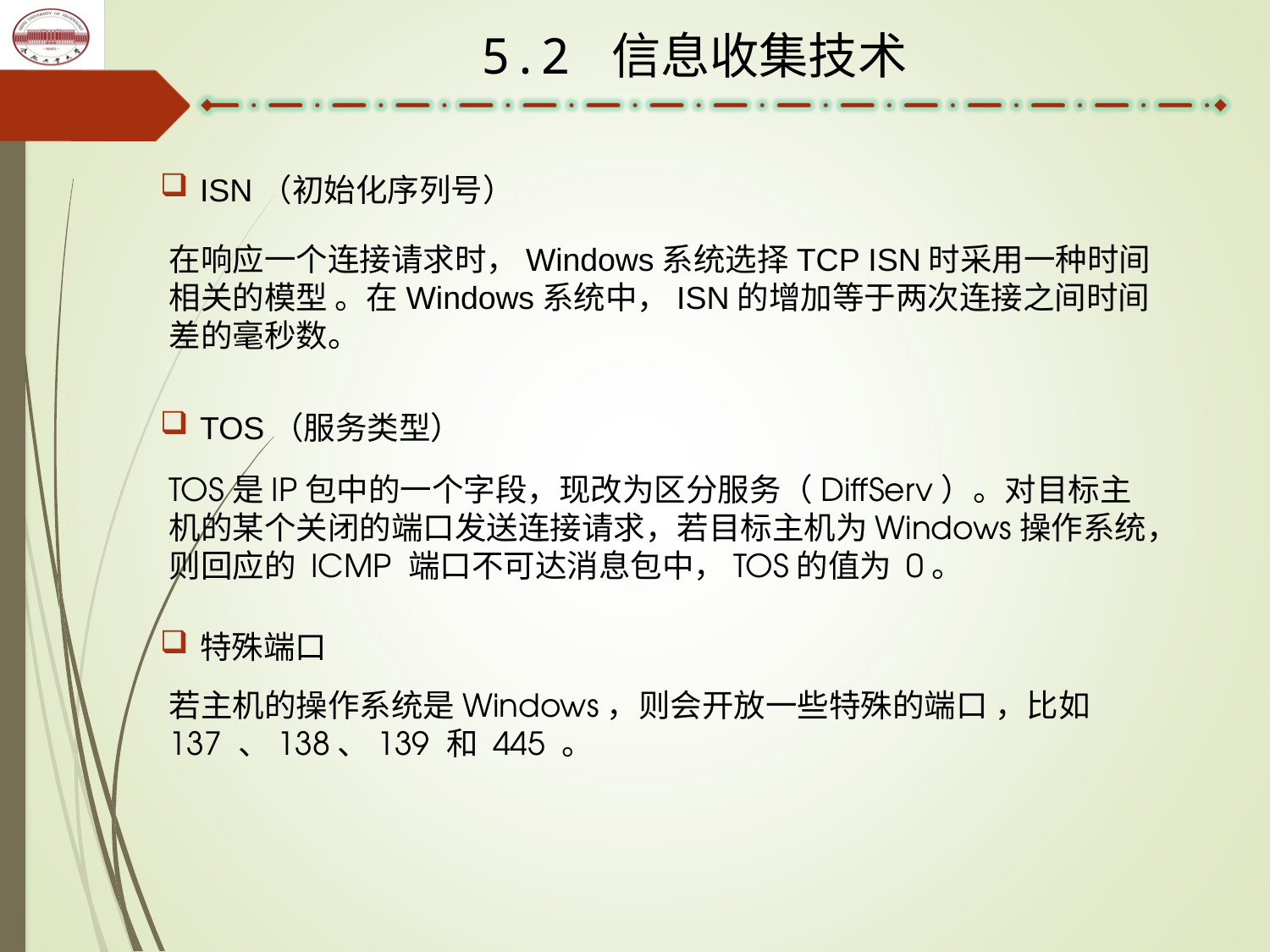

5.2 信息收集技术
ISN（初始化序列号）
在响应一个连接请求时，Windows系统选择TCP ISN时采用一种时间相关的模型 。在Windows系统中，ISN的增加等于两次连接之间时间差的毫秒数。
TOS（服务类型）
TOS是IP包中的一个字段，现改为区分服务（DiffServ）。对目标主机的某个关闭的端口发送连接请求，若目标主机为Windows操作系统，则回应的 ICMP 端口不可达消息包中，TOS的值为 0。
特殊端口
若主机的操作系统是Windows，则会开放一些特殊的端口 ，比如 137 、138、139 和 445 。